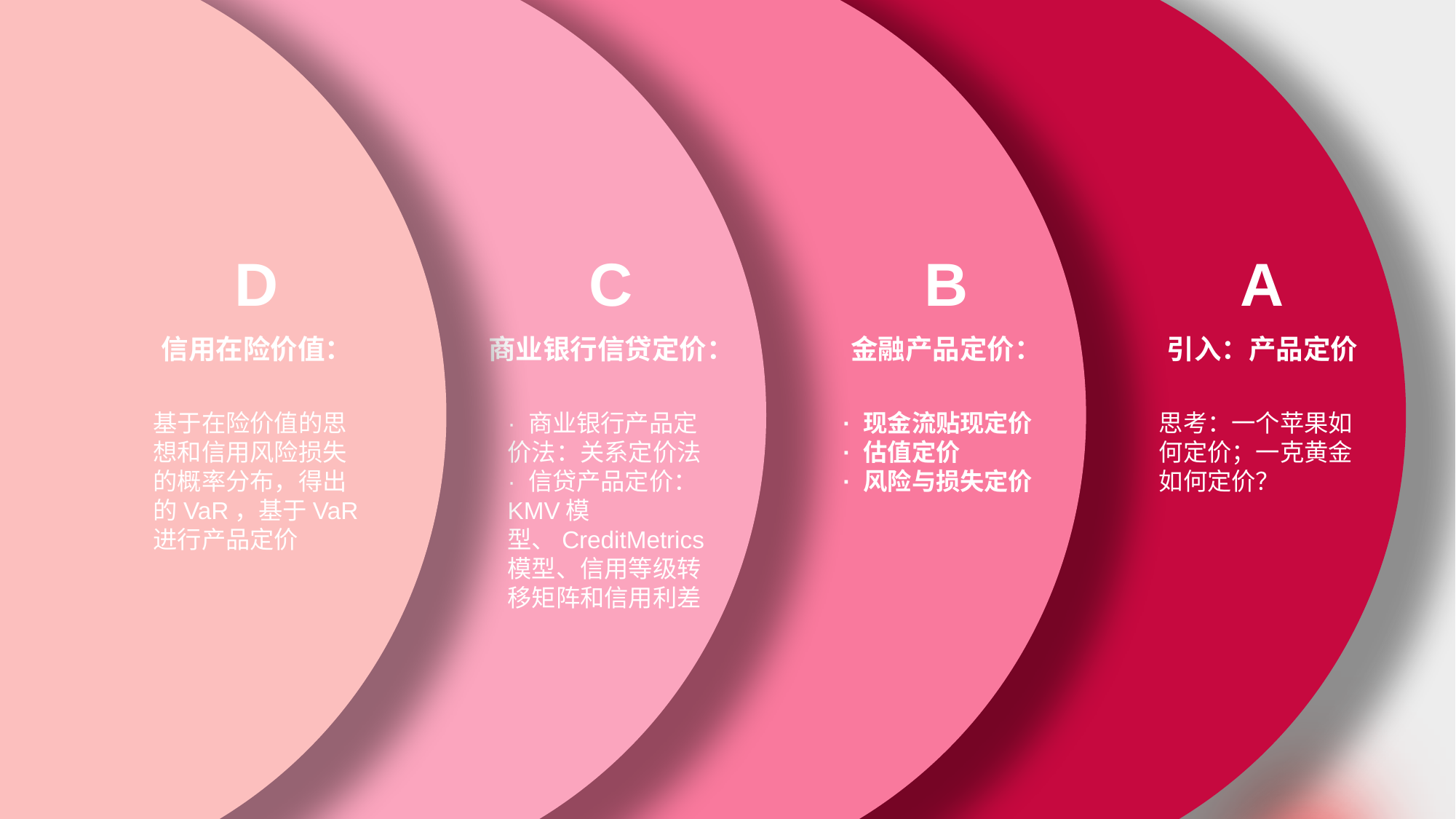

D
信用在险价值：
基于在险价值的思想和信用风险损失的概率分布，得出的VaR，基于VaR进行产品定价

C
商业银行信贷定价：
· 商业银行产品定价法：关系定价法
· 信贷产品定价：KMV模型、CreditMetrics模型、信用等级转移矩阵和信用利差

B
金融产品定价：
· 现金流贴现定价
· 估值定价
· 风险与损失定价

A
引入：产品定价
思考：一个苹果如何定价；一克黄金如何定价？